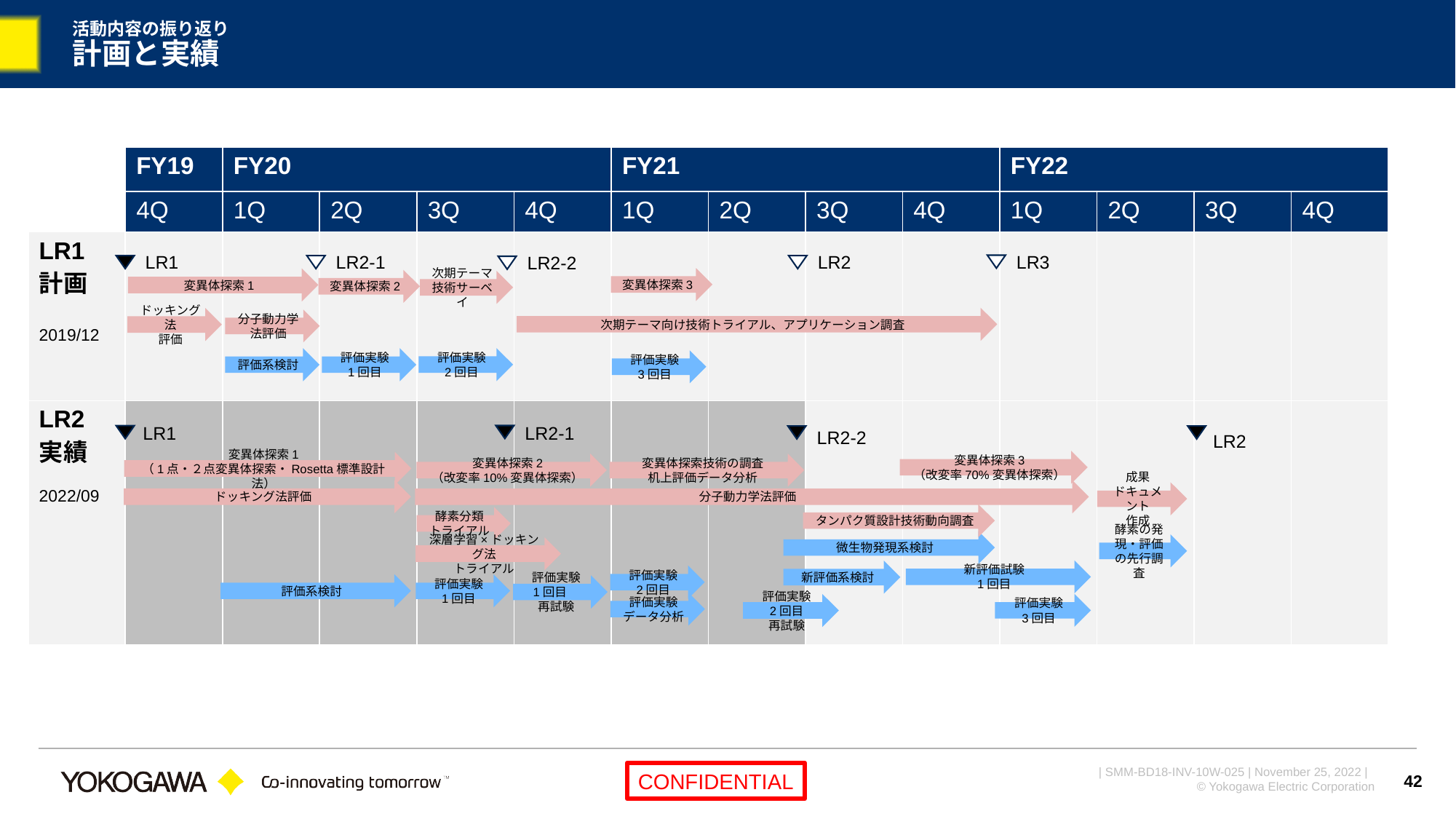

# 活動内容の振り返り 計画と実績
|  | FY19 | FY20 |  |  |  | FY21 |  |  |  | FY22 |  |  |  |
| --- | --- | --- | --- | --- | --- | --- | --- | --- | --- | --- | --- | --- | --- |
|  | 4Q | 1Q | 2Q | 3Q | 4Q | 1Q | 2Q | 3Q | 4Q | 1Q | 2Q | 3Q | 4Q |
| LR1 計画 2019/12 |  |  |  |  |  |  |  |  |  |  |  |  |  |
| LR2 実績 2022/09 |  |  |  |  |  |  |  |  |  |  |  |  |  |
LR3
LR1
LR2-1
LR2
LR2-2

変異体探索3
変異体探索1
変異体探索2
次期テーマ技術サーベイ
次期テーマ向け技術トライアル、アプリケーション調査
ドッキング法
評価
分子動力学法評価
評価実験
2回目
評価実験
1回目
評価系検討
評価実験
3回目
LR1
LR2-1
LR2-2
LR2

変異体探索3
（改変率70%変異体探索）
変異体探索1
（1点・２点変異体探索・Rosetta標準設計法）
変異体探索2
（改変率10%変異体探索）
変異体探索技術の調査
机上評価データ分析
ドッキング法評価
分子動力学法評価
成果
ドキュメント
作成
タンパク質設計技術動向調査
酵素分類
トライアル
微生物発現系検討
酵素の発現・評価の先行調査
深層学習×ドッキング法
トライアル
新評価試験
1回目
新評価系検討
評価実験
2回目
評価系検討
評価実験
1回目
評価実験
1回目
再試験
評価実験データ分析
評価実験
3回目
評価実験
2回目
再試験
42